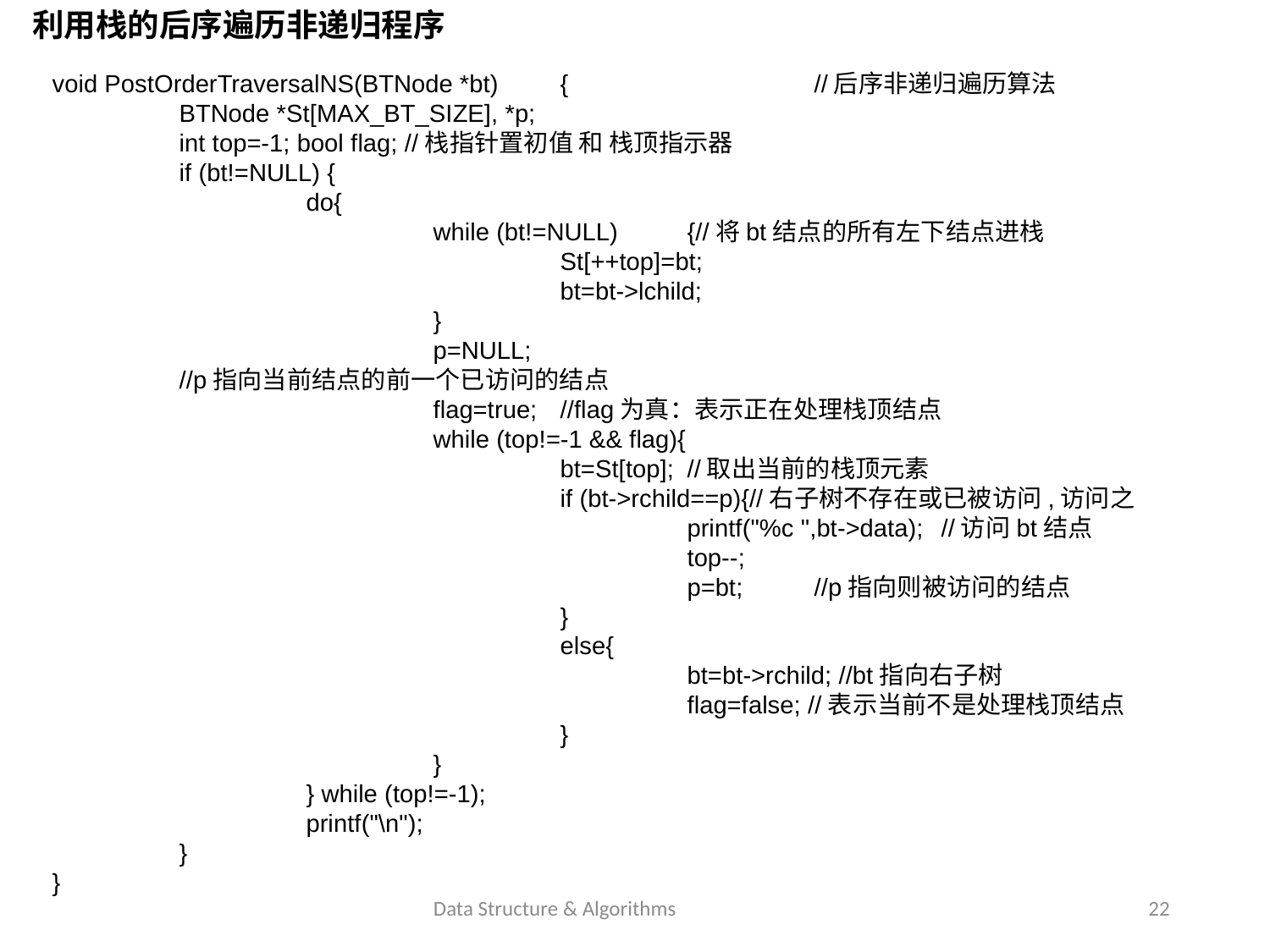

利用栈的后序遍历非递归程序
void PostOrderTraversalNS(BTNode *bt)	{		//后序非递归遍历算法
	BTNode *St[MAX_BT_SIZE], *p;
	int top=-1; bool flag; //栈指针置初值 和 栈顶指示器
	if (bt!=NULL) {
		do{
			while (bt!=NULL)	{//将bt结点的所有左下结点进栈
				St[++top]=bt;
				bt=bt->lchild;
			}
			p=NULL;							//p指向当前结点的前一个已访问的结点
			flag=true;	//flag为真：表示正在处理栈顶结点
			while (top!=-1 && flag){
				bt=St[top];	//取出当前的栈顶元素
				if (bt->rchild==p){//右子树不存在或已被访问,访问之
					printf("%c ",bt->data);	//访问bt结点
					top--;
					p=bt;	//p指向则被访问的结点
				}
				else{
					bt=bt->rchild; //bt指向右子树
					flag=false; //表示当前不是处理栈顶结点
				}
			}
		} while (top!=-1);
		printf("\n");
	}
}
Data Structure & Algorithms
22